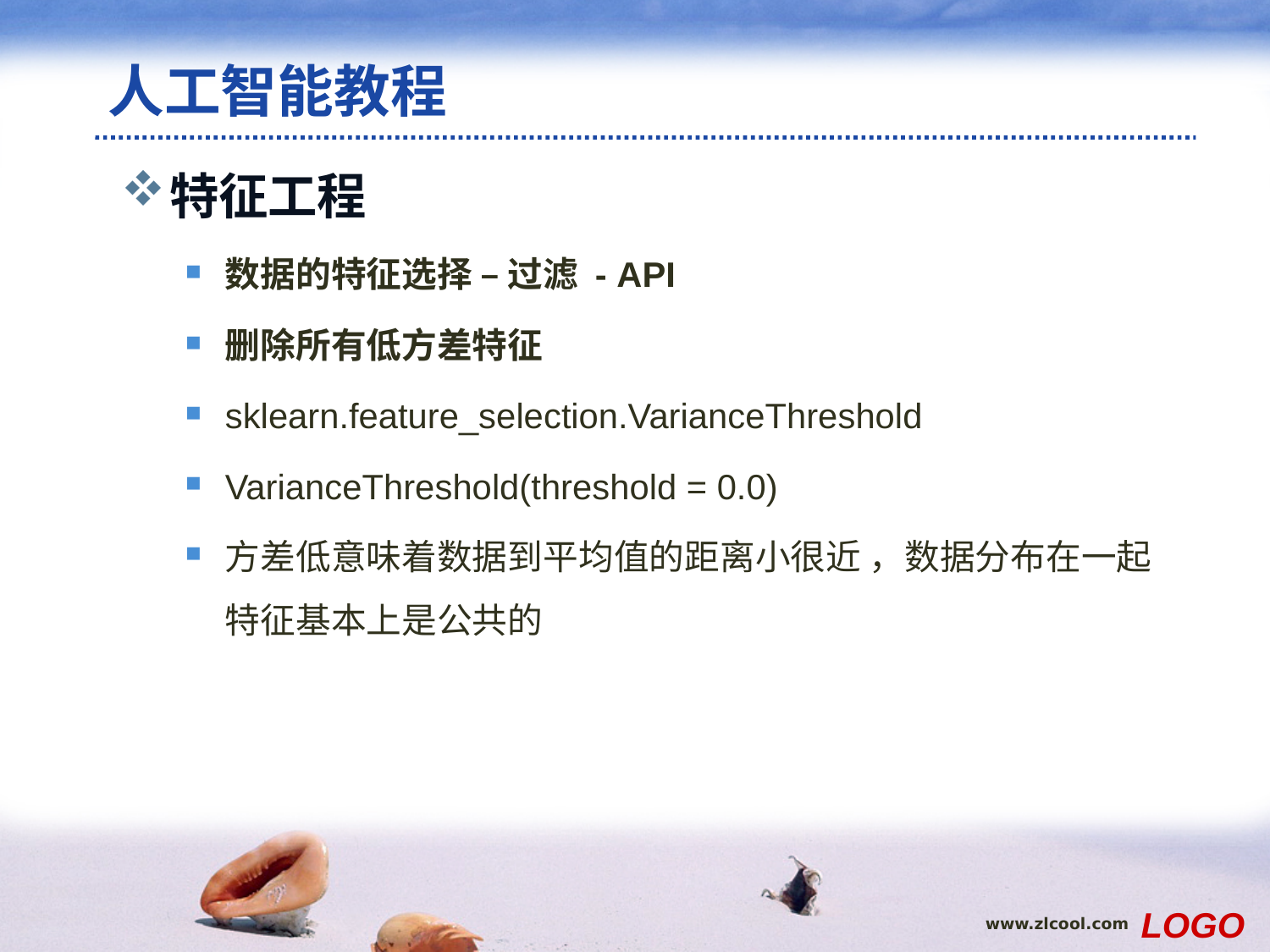

# 人工智能教程
特征工程
数据的特征选择 – 过滤 - API
删除所有低方差特征
sklearn.feature_selection.VarianceThreshold
VarianceThreshold(threshold = 0.0)
方差低意味着数据到平均值的距离小很近 ，数据分布在一起 特征基本上是公共的

LOGO
www.zlcool.com